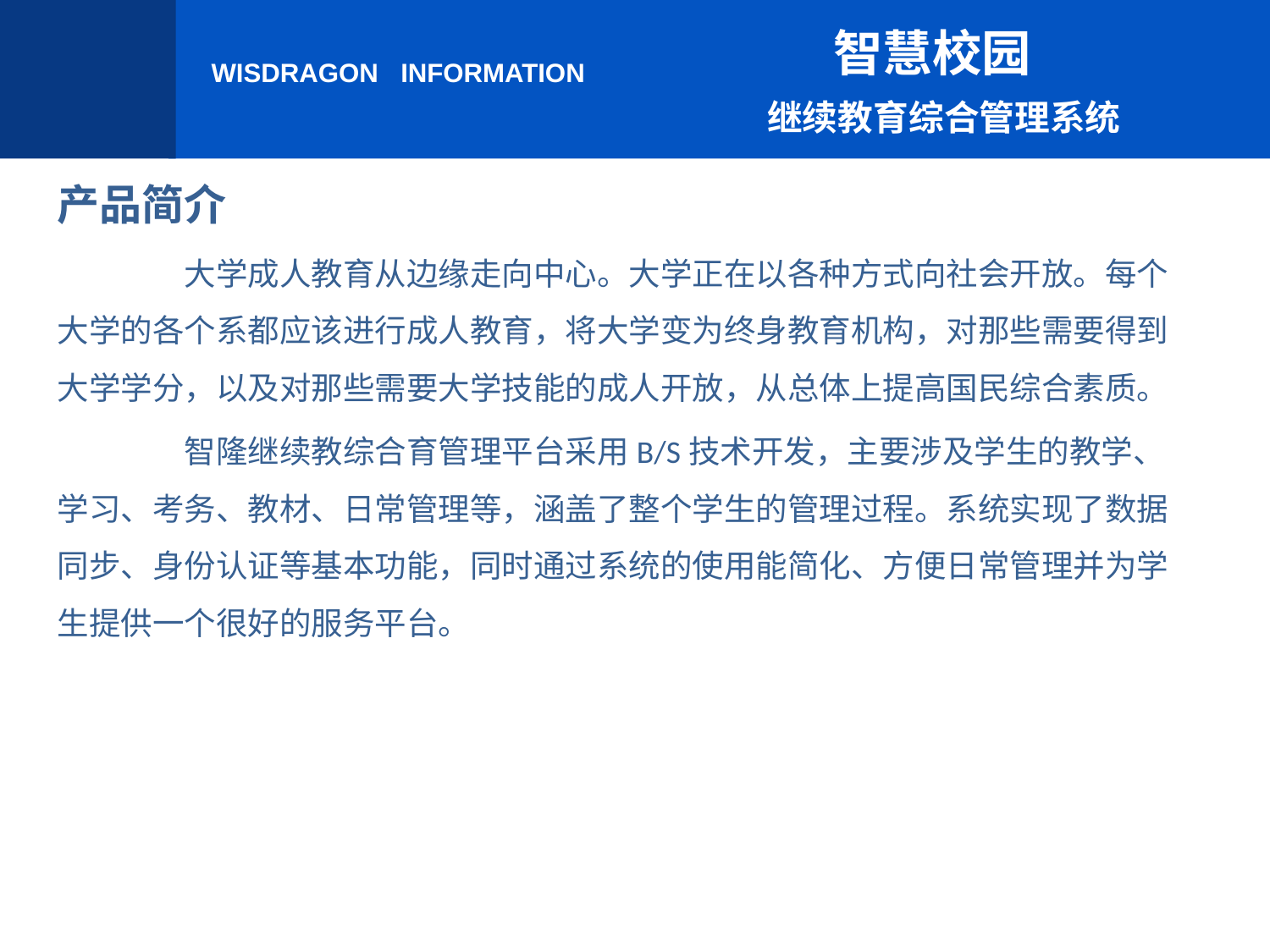

智慧校园
 继续教育综合管理系统
产品简介
	大学成人教育从边缘走向中心。大学正在以各种方式向社会开放。每个大学的各个系都应该进行成人教育，将大学变为终身教育机构，对那些需要得到大学学分，以及对那些需要大学技能的成人开放，从总体上提高国民综合素质。
	智隆继续教综合育管理平台采用B/S技术开发，主要涉及学生的教学、学习、考务、教材、日常管理等，涵盖了整个学生的管理过程。系统实现了数据同步、身份认证等基本功能，同时通过系统的使用能简化、方便日常管理并为学生提供一个很好的服务平台。